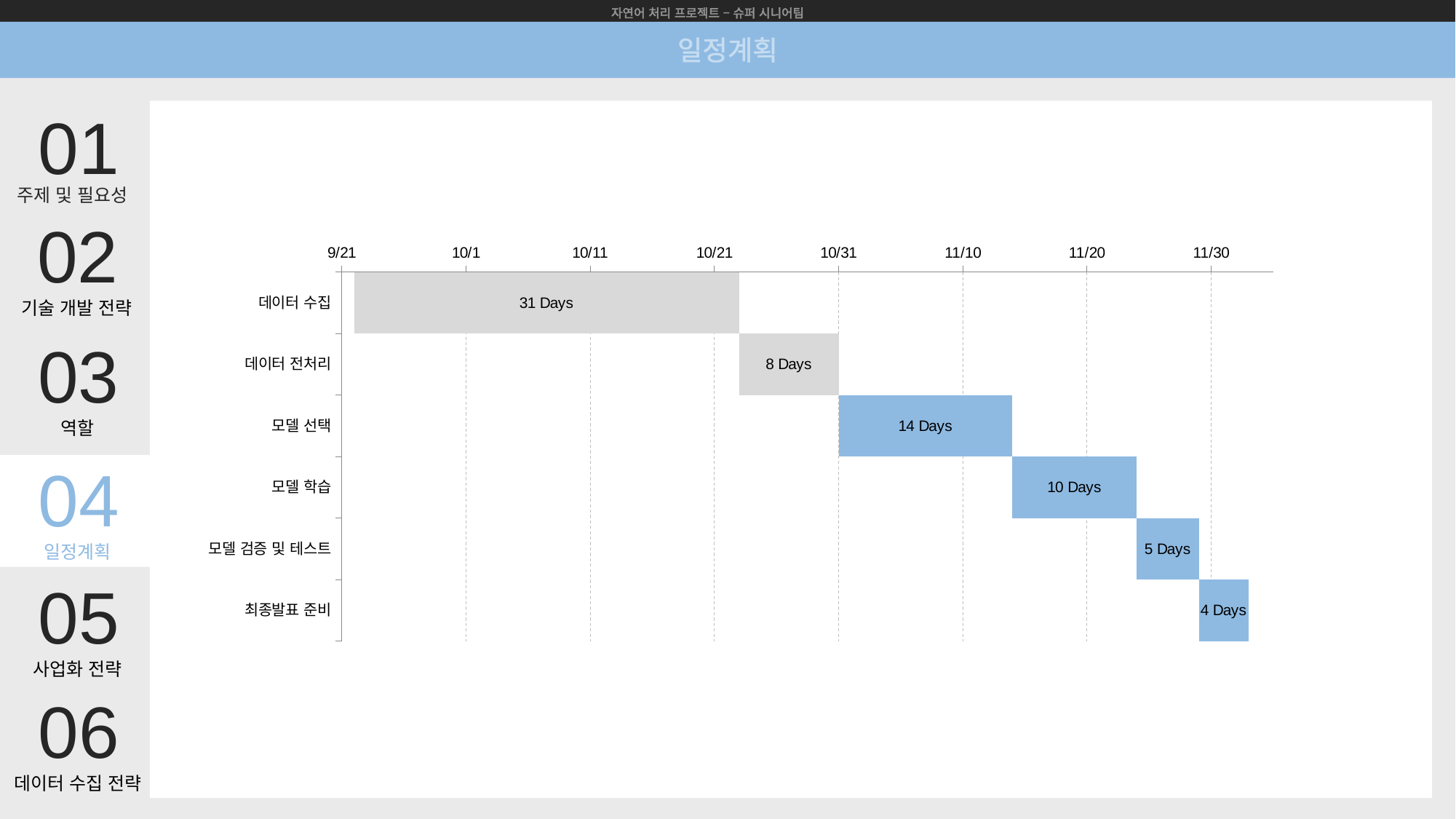

자연어 처리 프로젝트 – 슈퍼 시니어팀

일정계획
01

주제 및 필요성
02

### Chart

| Category | Start Date | Duration |
|---|---|---|
| 데이터 수집 | 44096.0 | 31.0 |
| 데이터 전처리 | 44127.0 | 8.0 |
| 모델 선택 | 44135.0 | 14.0 |
| 모델 학습 | 44149.0 | 10.0 |
| 모델 검증 및 테스트 | 44159.0 | 5.0 |
| 최종발표 준비 | 44164.0 | 4.0 |
기술 개발 전략
03
역할
04

일정계획
05
사업화 전략
06
데이터 수집 전략